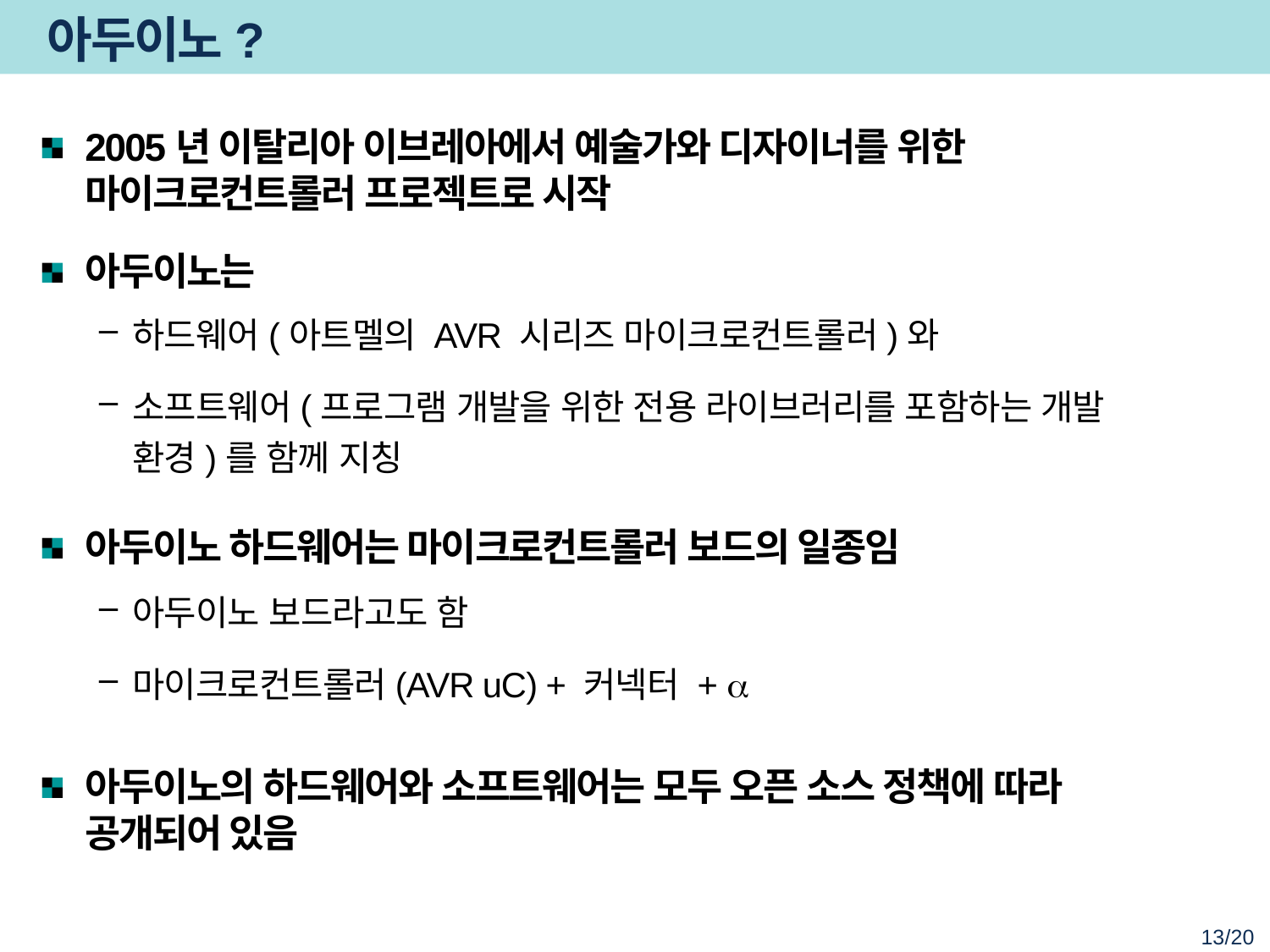

# 아두이노?
2005년 이탈리아 이브레아에서 예술가와 디자이너를 위한 마이크로컨트롤러 프로젝트로 시작
아두이노는
하드웨어(아트멜의 AVR 시리즈 마이크로컨트롤러)와
소프트웨어(프로그램 개발을 위한 전용 라이브러리를 포함하는 개발 환경)를 함께 지칭
아두이노 하드웨어는 마이크로컨트롤러 보드의 일종임
아두이노 보드라고도 함
마이크로컨트롤러(AVR uC) + 커넥터 + α
아두이노의 하드웨어와 소프트웨어는 모두 오픈 소스 정책에 따라 공개되어 있음